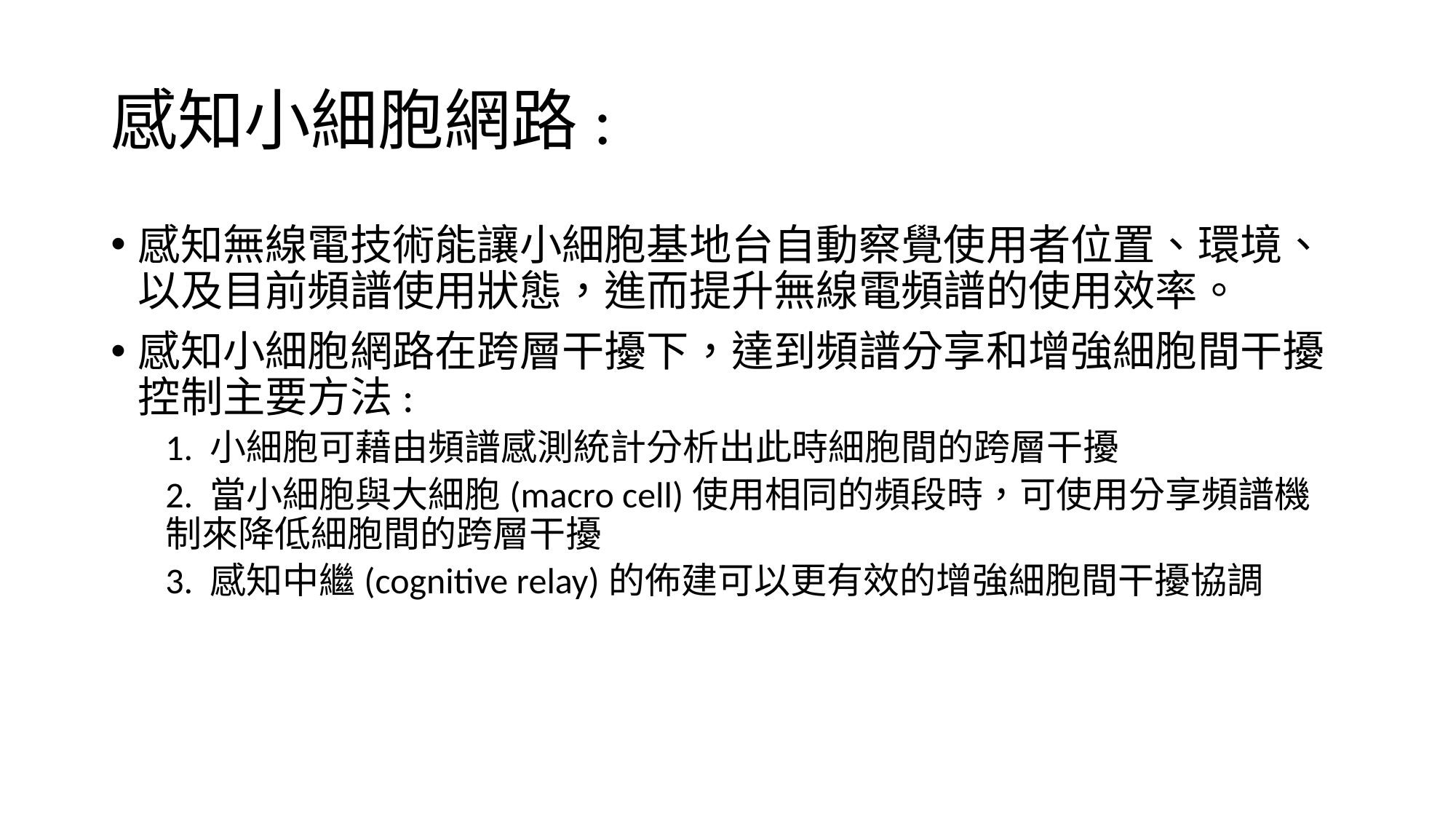

# 感知小細胞網路:
感知無線電技術能讓小細胞基地台自動察覺使用者位置、環境、以及目前頻譜使用狀態，進而提升無線電頻譜的使用效率。
感知小細胞網路在跨層干擾下，達到頻譜分享和增強細胞間干擾控制主要方法:
1. 小細胞可藉由頻譜感測統計分析出此時細胞間的跨層干擾
2. 當小細胞與大細胞(macro cell)使用相同的頻段時，可使用分享頻譜機制來降低細胞間的跨層干擾
3. 感知中繼(cognitive relay)的佈建可以更有效的增強細胞間干擾協調